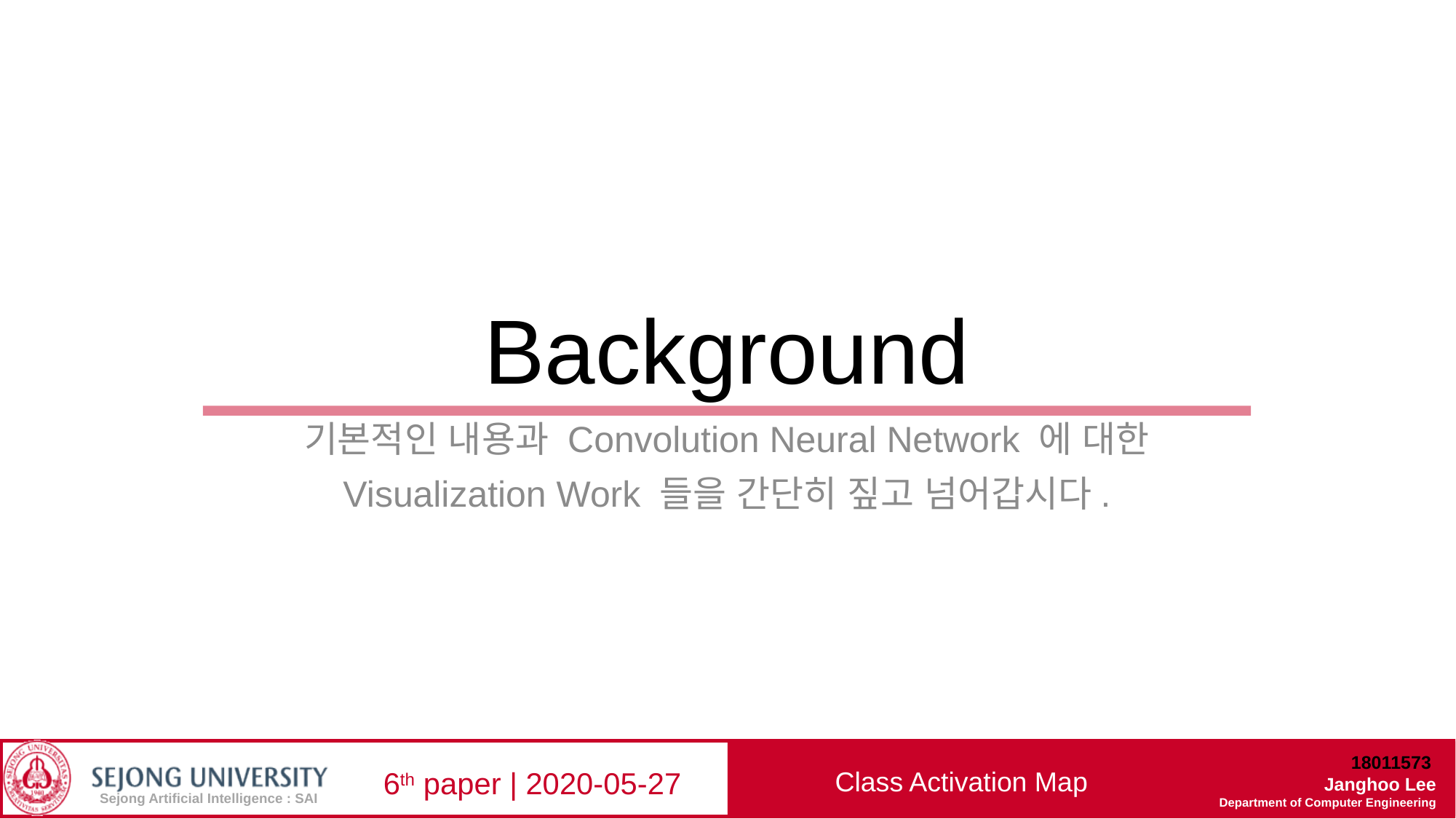

# Background
기본적인 내용과 Convolution Neural Network 에 대한
Visualization Work 들을 간단히 짚고 넘어갑시다.